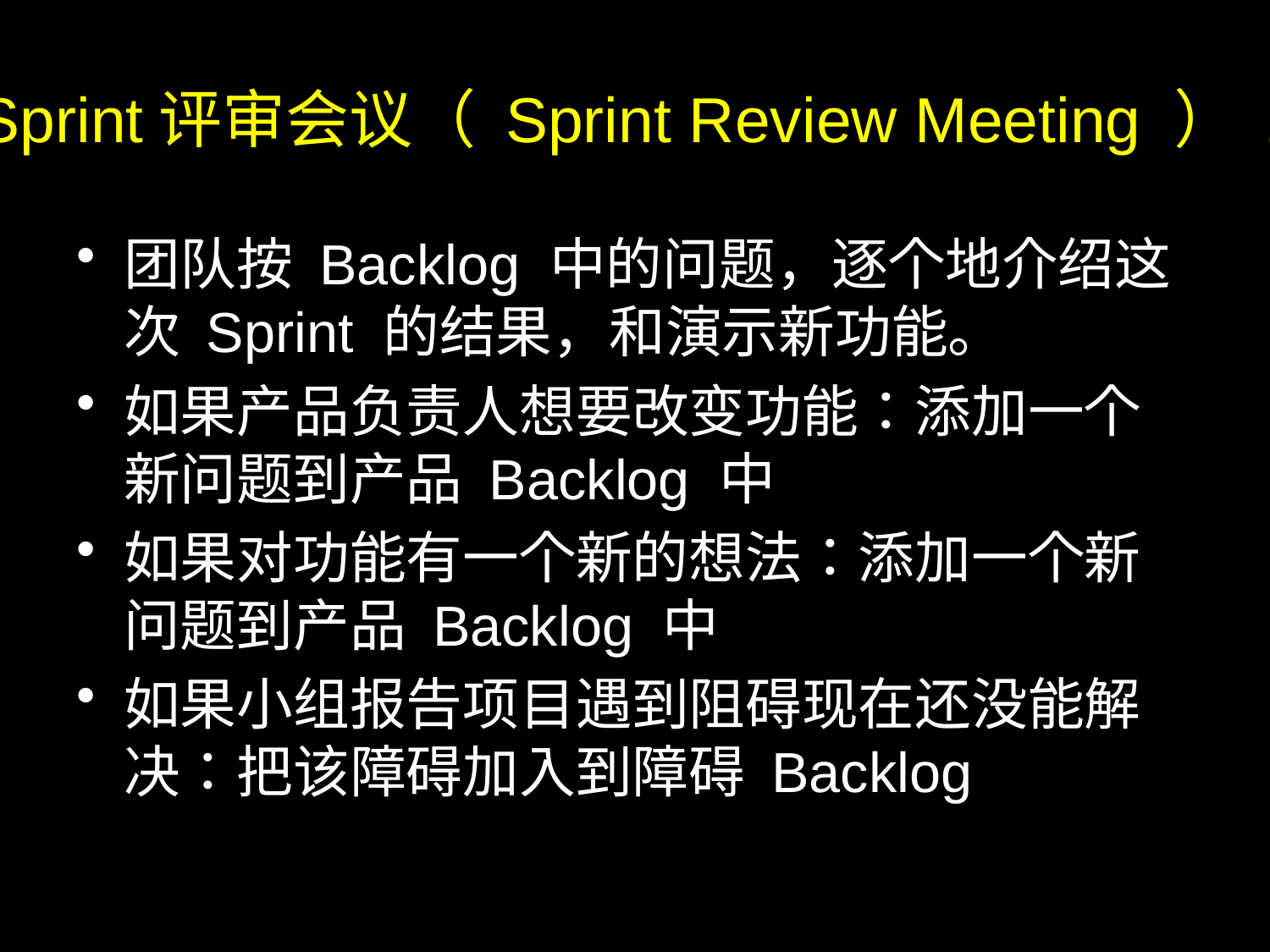

# Sprint评审会议（ Sprint Review Meeting ） 2
团队按 Backlog 中的问题，逐个地介绍这次 Sprint 的结果，和演示新功能。
如果产品负责人想要改变功能：添加一个新问题到产品 Backlog 中
如果对功能有一个新的想法：添加一个新问题到产品 Backlog 中
如果小组报告项目遇到阻碍现在还没能解决：把该障碍加入到障碍 Backlog